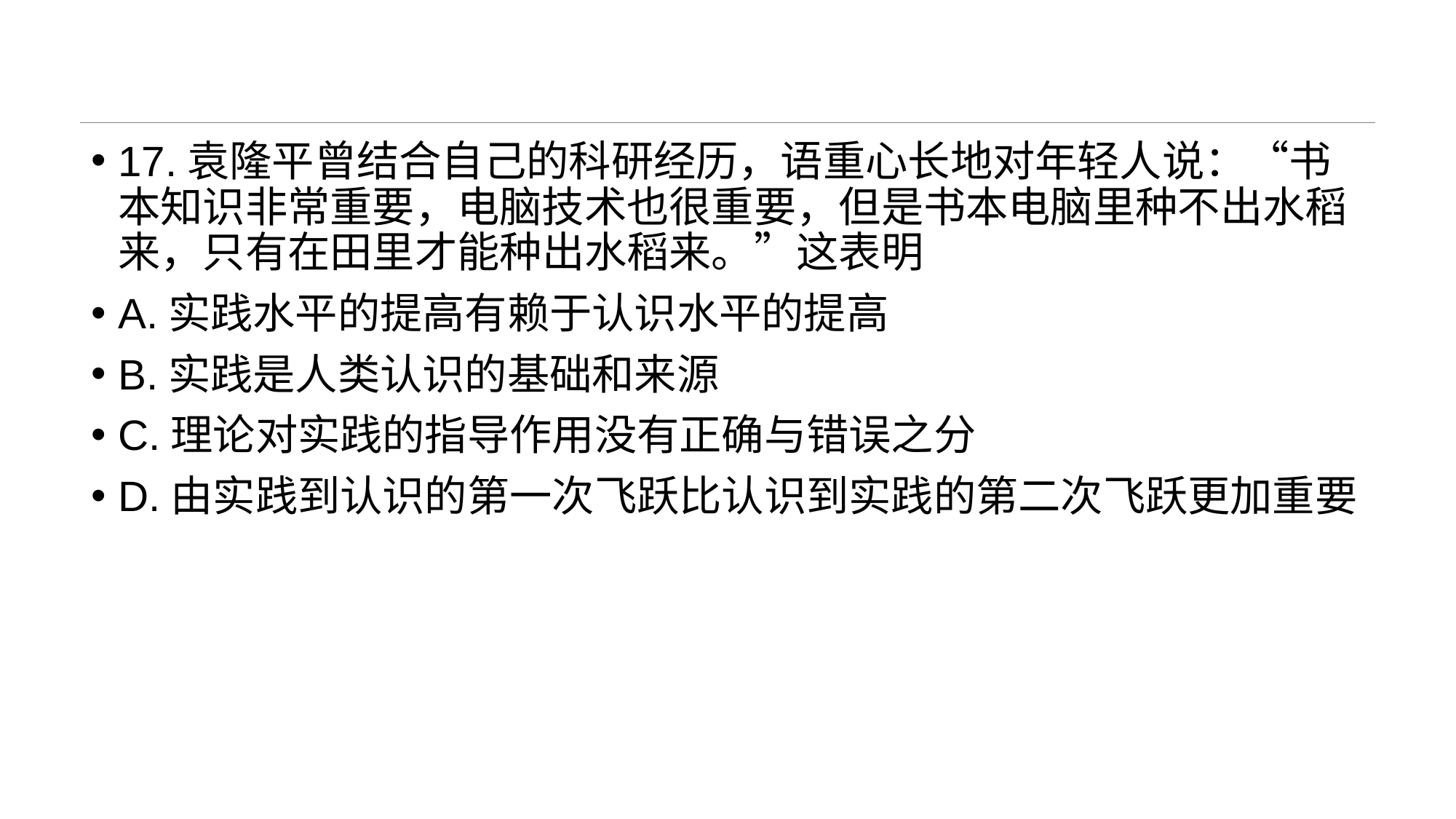

#
17.袁隆平曾结合自己的科研经历，语重心长地对年轻人说：“书本知识非常重要，电脑技术也很重要，但是书本电脑里种不出水稻来，只有在田里才能种出水稻来。”这表明
A.实践水平的提高有赖于认识水平的提高
B.实践是人类认识的基础和来源
C.理论对实践的指导作用没有正确与错误之分
D.由实践到认识的第一次飞跃比认识到实践的第二次飞跃更加重要